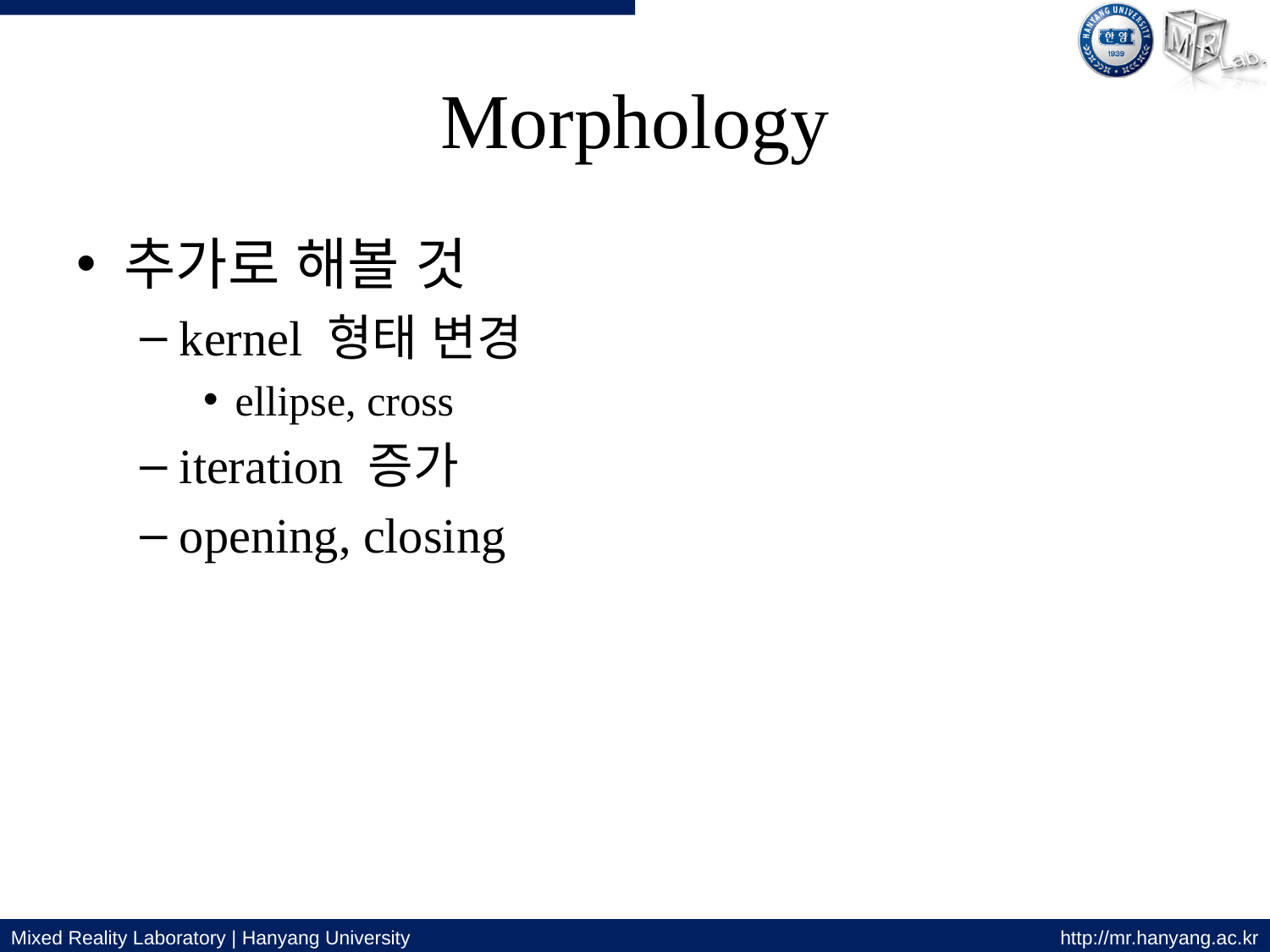

# Morphology
추가로 해볼 것
kernel 형태 변경
ellipse, cross
iteration 증가
opening, closing